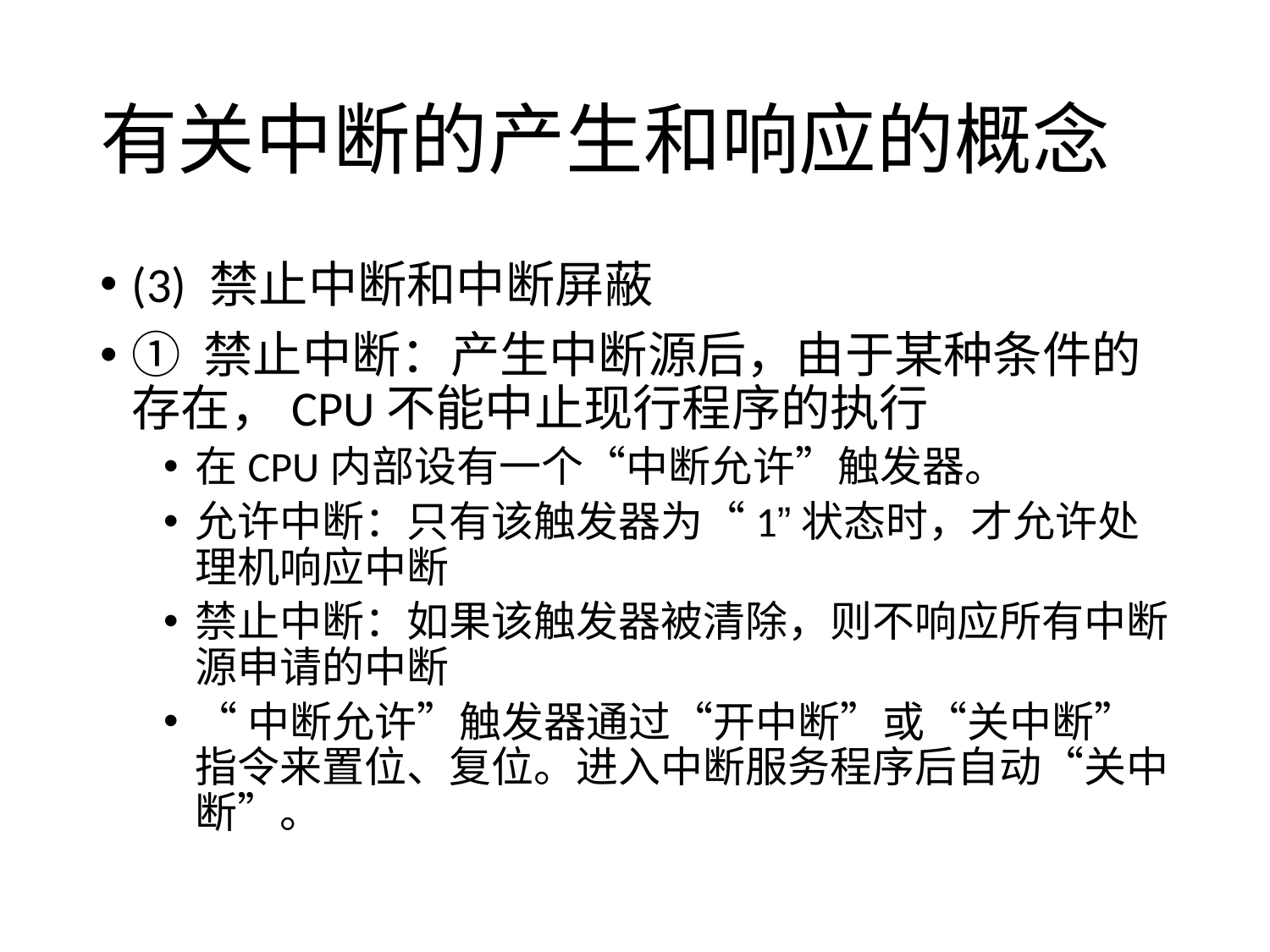

# 有关中断的产生和响应的概念
(3) 禁止中断和中断屏蔽
① 禁止中断：产生中断源后，由于某种条件的存在，CPU不能中止现行程序的执行
在CPU内部设有一个“中断允许”触发器。
允许中断：只有该触发器为“1”状态时，才允许处理机响应中断
禁止中断：如果该触发器被清除，则不响应所有中断源申请的中断
“中断允许”触发器通过“开中断”或“关中断”指令来置位、复位。进入中断服务程序后自动“关中断”。